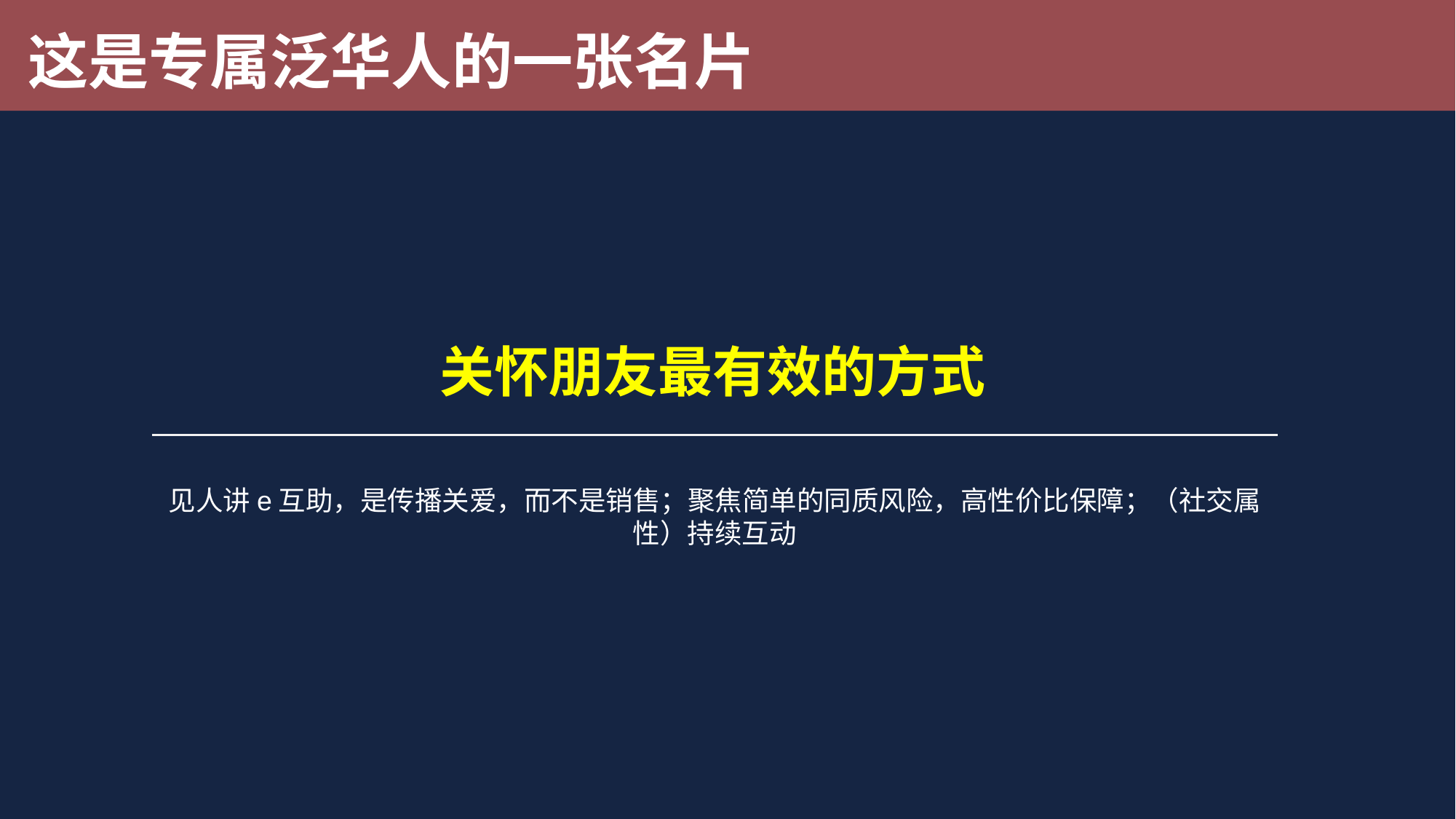

这是专属泛华人的一张名片
关怀朋友最有效的方式
见人讲e互助，是传播关爱，而不是销售；聚焦简单的同质风险，高性价比保障；（社交属性）持续互动